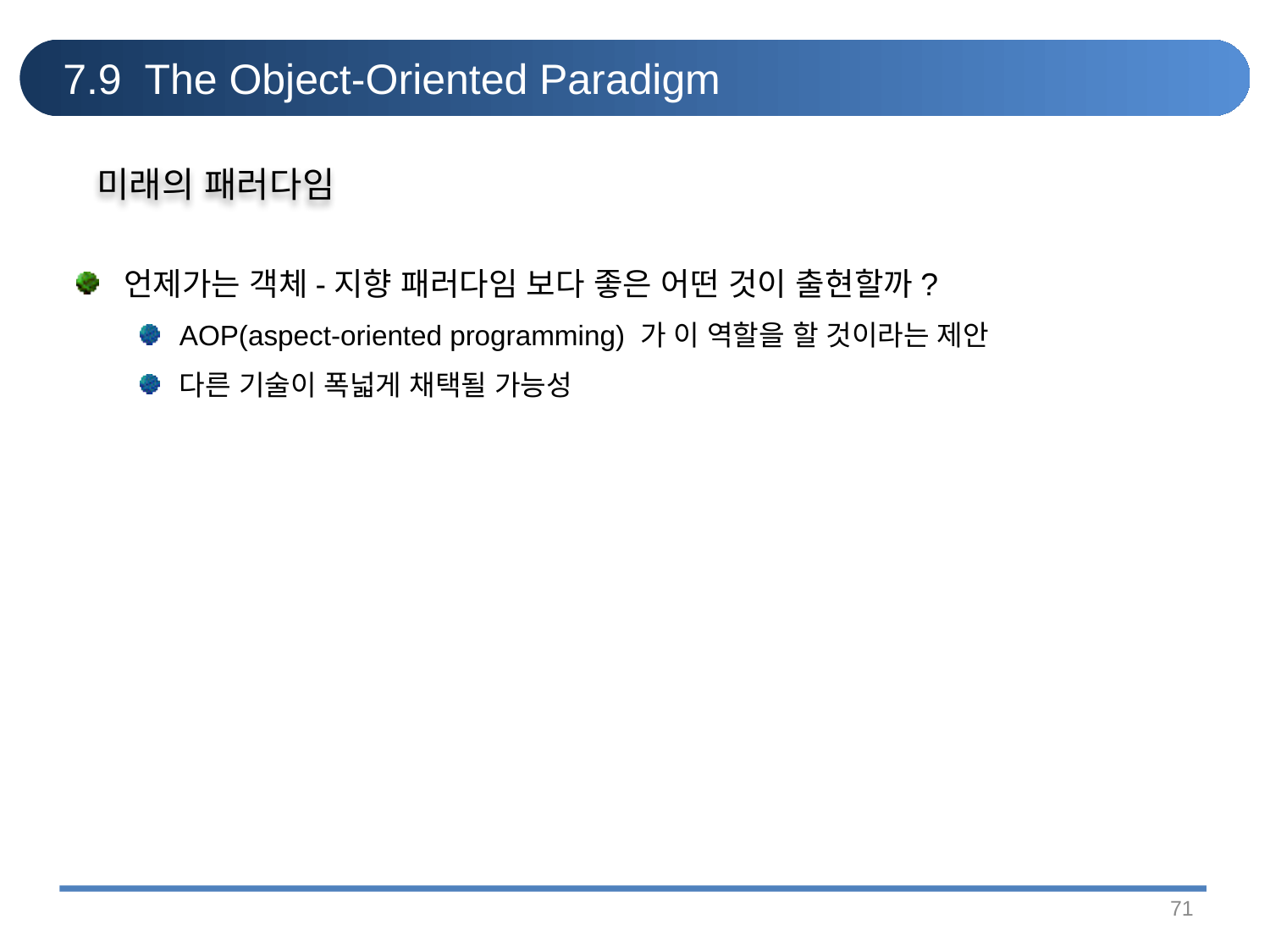

# 7.9  The Object-Oriented Paradigm
미래의 패러다임
언제가는 객체-지향 패러다임 보다 좋은 어떤 것이 출현할까?
AOP(aspect-oriented programming) 가 이 역할을 할 것이라는 제안
다른 기술이 폭넓게 채택될 가능성
71